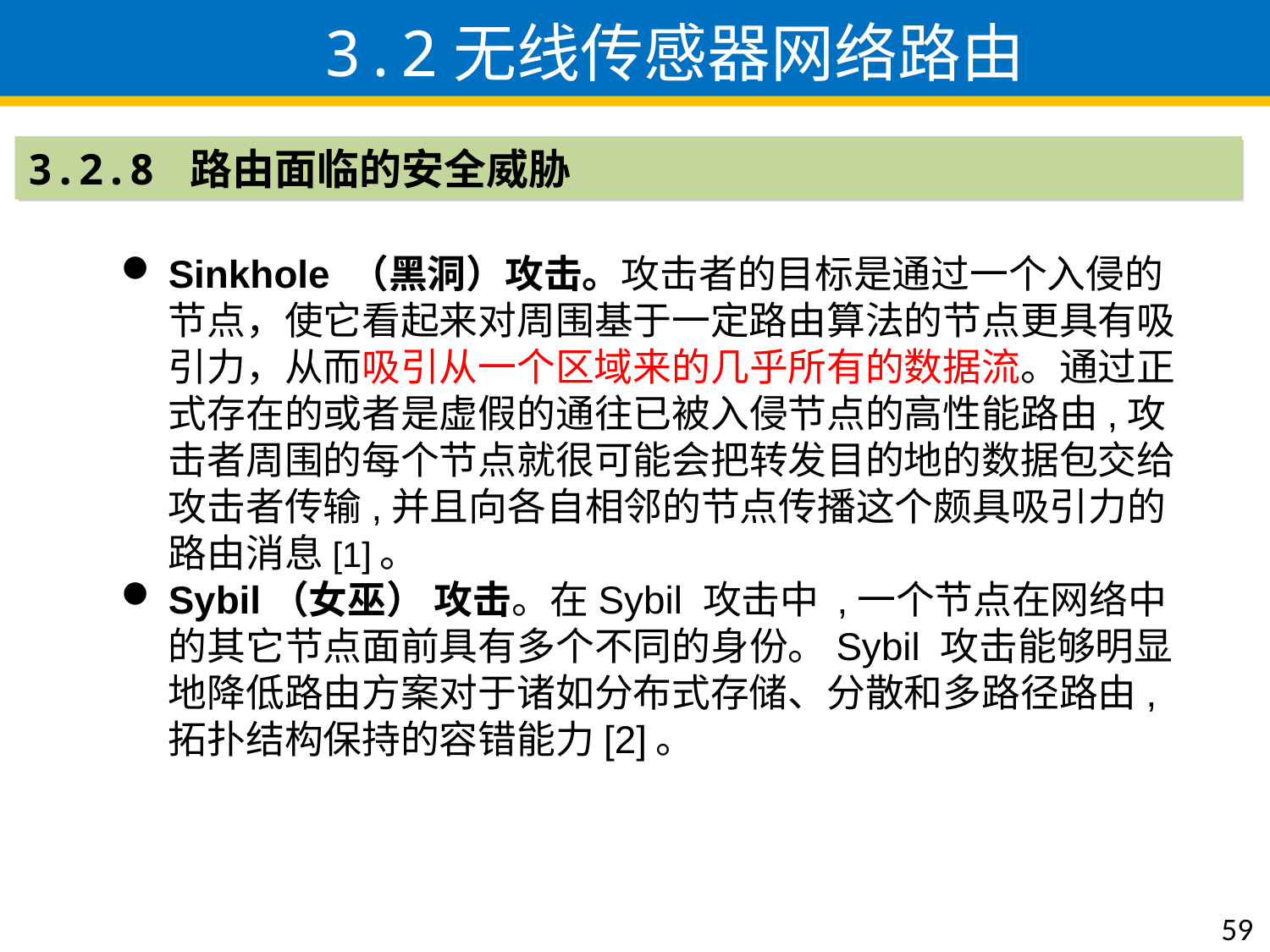

3.2无线传感器网络路由
3.2.8 路由面临的安全威胁
Sinkhole （黑洞）攻击。攻击者的目标是通过一个入侵的节点，使它看起来对周围基于一定路由算法的节点更具有吸引力，从而吸引从一个区域来的几乎所有的数据流。通过正式存在的或者是虚假的通往已被入侵节点的高性能路由,攻击者周围的每个节点就很可能会把转发目的地的数据包交给攻击者传输,并且向各自相邻的节点传播这个颇具吸引力的路由消息[1]。
Sybil（女巫） 攻击。在Sybil 攻击中 ,一个节点在网络中的其它节点面前具有多个不同的身份。Sybil 攻击能够明显地降低路由方案对于诸如分布式存储、分散和多路径路由,拓扑结构保持的容错能力[2]。
59